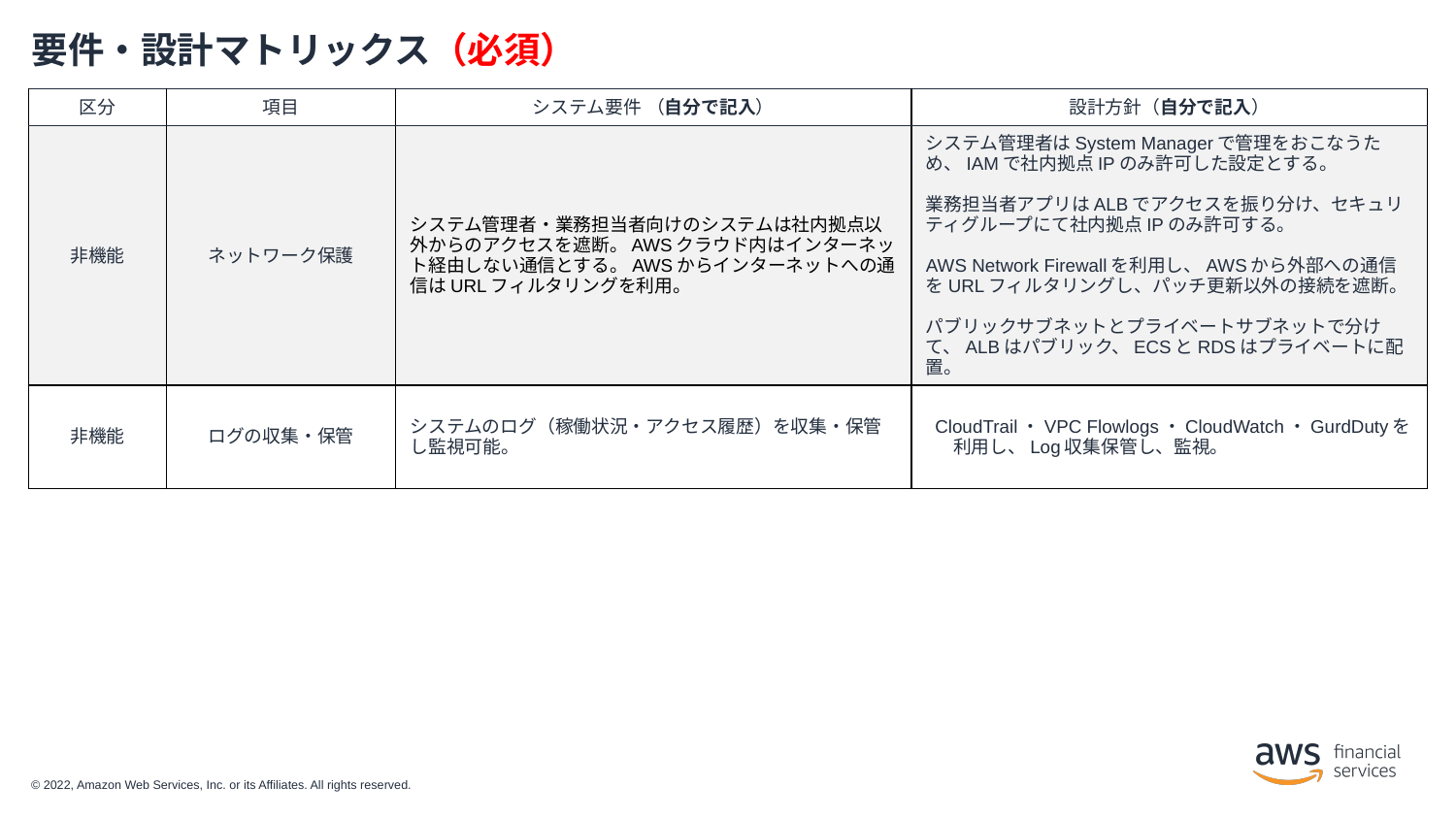

# 要件・設計マトリックス（必須）
| 区分 | 項目 | システム要件 （自分で記入） | 設計方針（自分で記入） |
| --- | --- | --- | --- |
| 非機能 | ネットワーク保護 | システム管理者・業務担当者向けのシステムは社内拠点以外からのアクセスを遮断。AWSクラウド内はインターネット経由しない通信とする。AWSからインターネットへの通信はURLフィルタリングを利用。 | システム管理者はSystem Managerで管理をおこなうため、IAMで社内拠点IPのみ許可した設定とする。 業務担当者アプリはALBでアクセスを振り分け、セキュリティグループにて社内拠点IPのみ許可する。 AWS Network Firewallを利用し、AWSから外部への通信をURLフィルタリングし、パッチ更新以外の接続を遮断。 パブリックサブネットとプライベートサブネットで分けて、ALBはパブリック、ECSとRDSはプライベートに配置。 |
| 非機能 | ログの収集・保管 | システムのログ（稼働状況・アクセス履歴）を収集・保管し監視可能。 | CloudTrail・VPC Flowlogs・CloudWatch・GurdDutyを利用し、Log収集保管し、監視。 |
| 区分 | 項目 | システム要件 （自分で記入） | 設計方針（自分で記入） |
| --- | --- | --- | --- |
| 非機能 | ネットワーク保護 | システム管理者・業務担当者向けのシステムは社内拠点以外からのアクセスを遮断。AWSクラウド内はインターネット経由しない通信とする。AWSからインターネットへの通信はURLフィルタリングを利用。 | パブリックサブネットとプライベートサブネットを利用。利用者アプリはパブリックサブネットに配置し、その他はプライベートサブネットに配置。 |
| 非機能 | ログの収集・保管 | システムのログ（稼働状況・アクセス履歴）を収集・保管し監視可能。 | CloudWatchを利用してLog収集をおこなう。 |